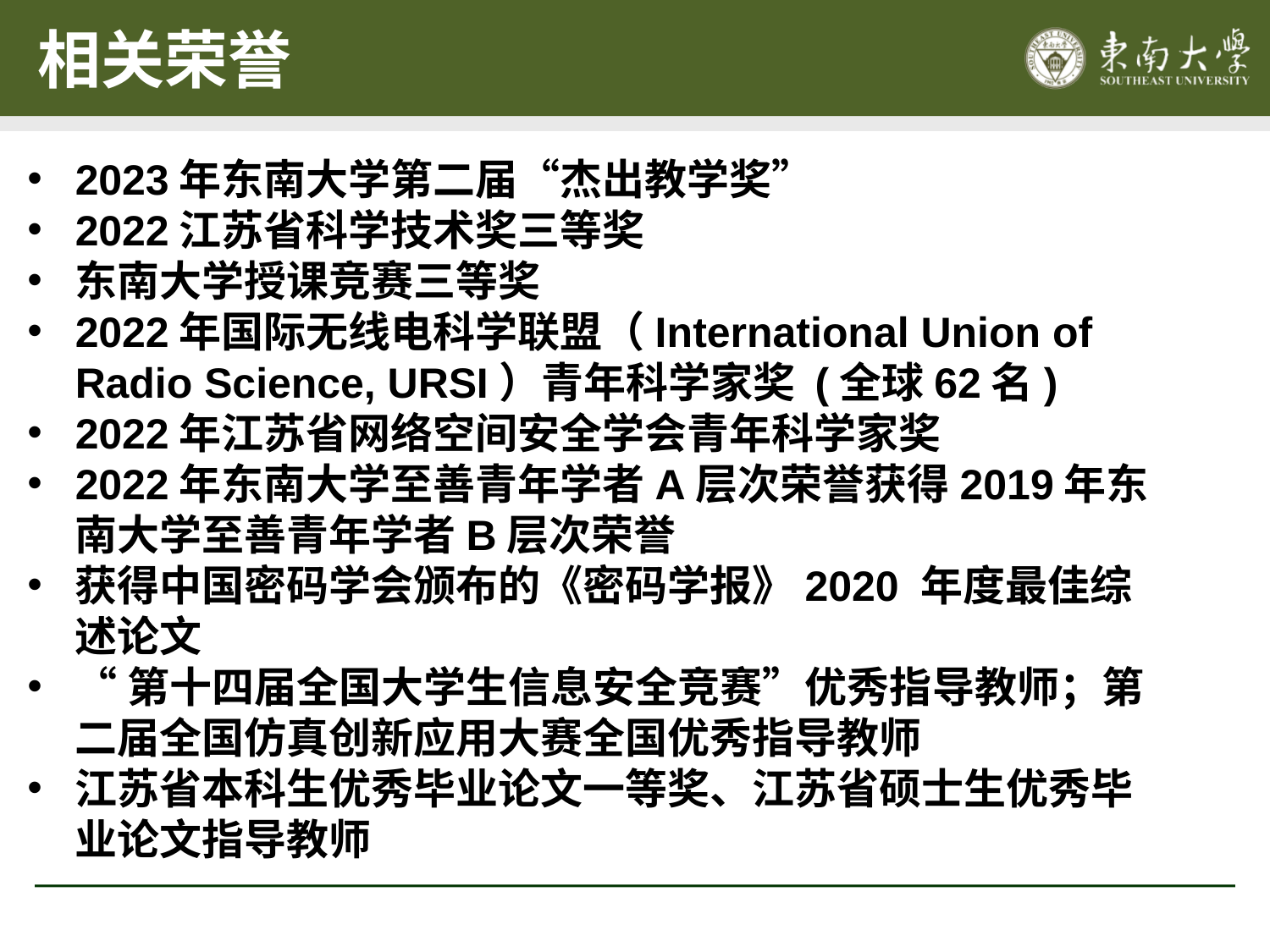

相关荣誉
2023年东南大学第二届“杰出教学奖”
2022江苏省科学技术奖三等奖
东南大学授课竞赛三等奖
2022年国际无线电科学联盟（International Union of Radio Science, URSI）青年科学家奖 (全球62名)
2022年江苏省网络空间安全学会青年科学家奖
2022年东南大学至善青年学者A层次荣誉获得2019年东南大学至善青年学者B层次荣誉
获得中国密码学会颁布的《密码学报》2020 年度最佳综述论文
“第十四届全国大学生信息安全竞赛”优秀指导教师；第二届全国仿真创新应用大赛全国优秀指导教师
江苏省本科生优秀毕业论文一等奖、江苏省硕士生优秀毕业论文指导教师